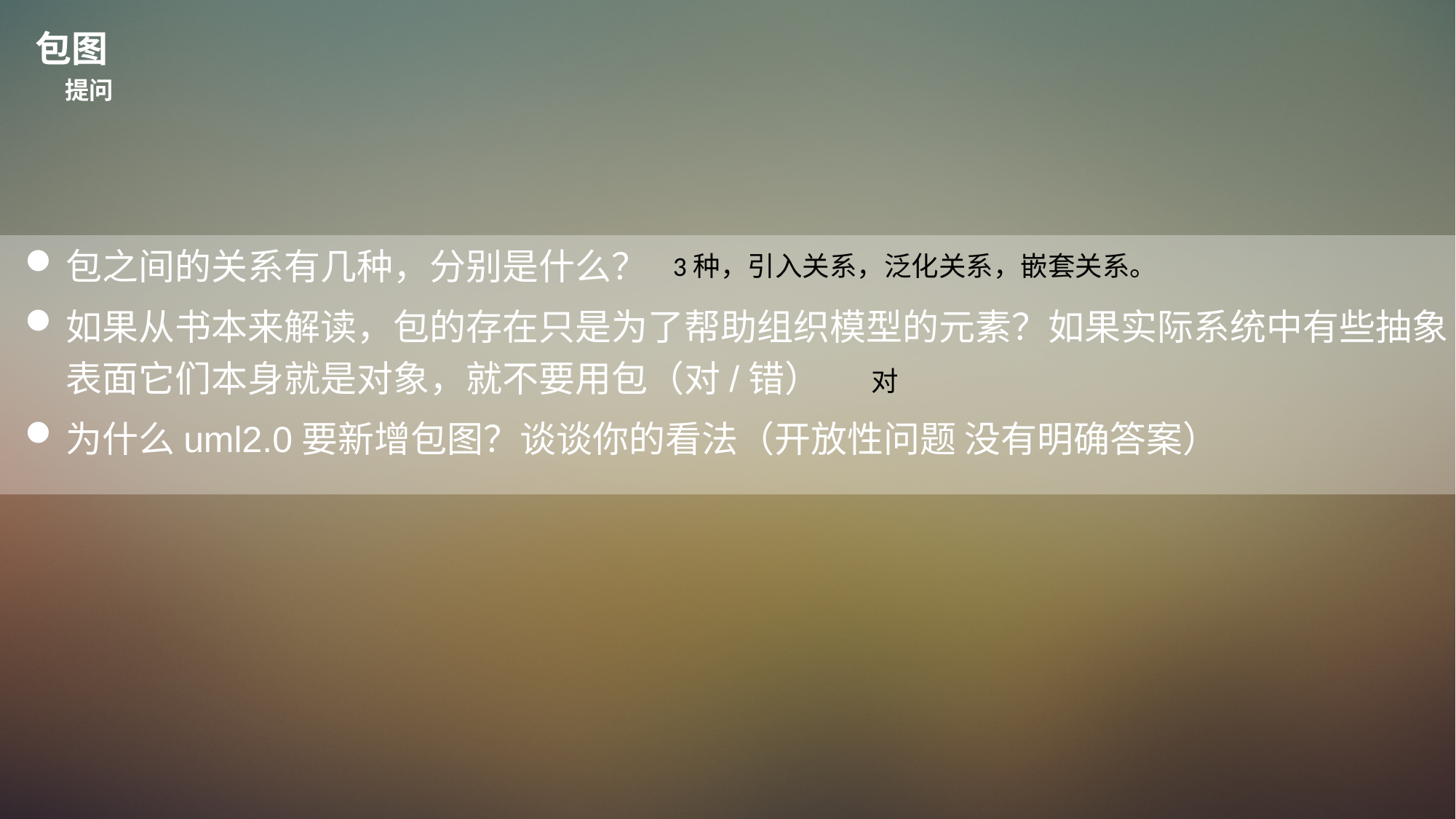

包图
提问

包之间的关系有几种，分别是什么？
如果从书本来解读，包的存在只是为了帮助组织模型的元素？如果实际系统中有些抽象表面它们本身就是对象，就不要用包（对/错）
为什么uml2.0要新增包图？谈谈你的看法（开放性问题 没有明确答案）
3种，引入关系，泛化关系，嵌套关系。
对